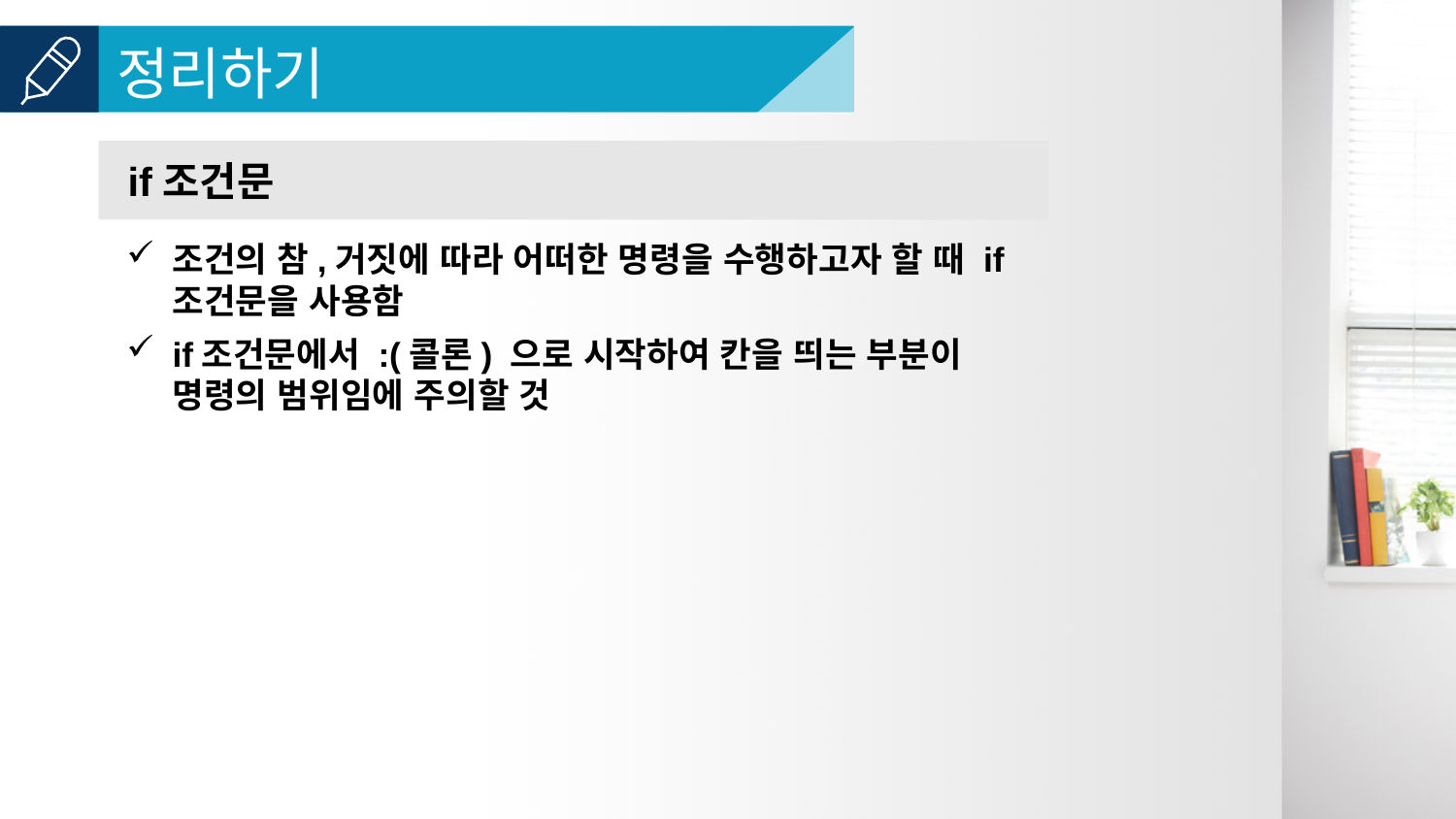

if조건문
조건의 참,거짓에 따라 어떠한 명령을 수행하고자 할 때 if조건문을 사용함
if조건문에서 :(콜론) 으로 시작하여 칸을 띄는 부분이 명령의 범위임에 주의할 것